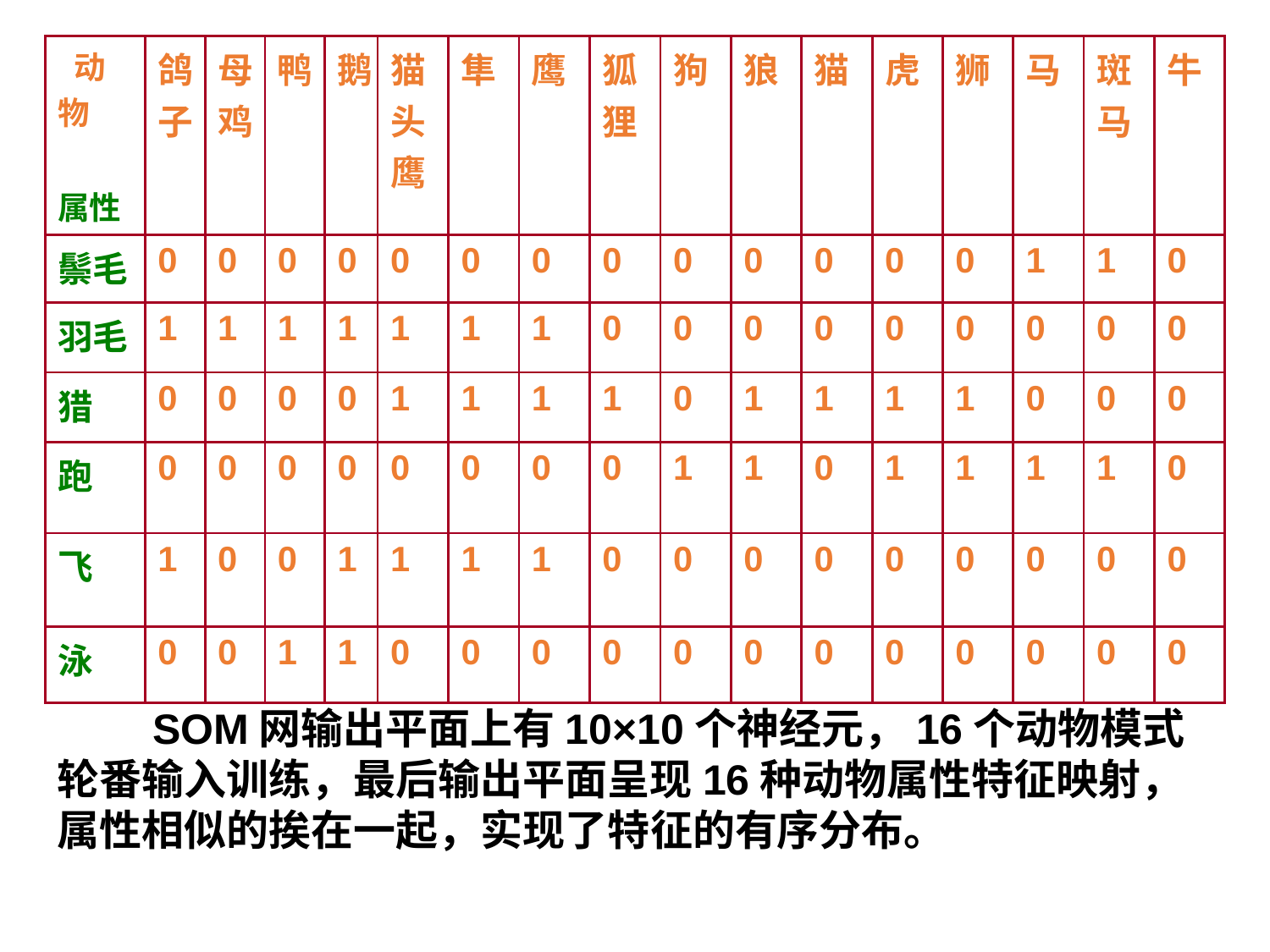

| 动物 属性 | 鸽子 | 母鸡 | 鸭 | 鹅 | 猫头鹰 | 隼 | 鹰 | 狐狸 | 狗 | 狼 | 猫 | 虎 | 狮 | 马 | 斑马 | 牛 |
| --- | --- | --- | --- | --- | --- | --- | --- | --- | --- | --- | --- | --- | --- | --- | --- | --- |
| 鬃毛 | 0 | 0 | 0 | 0 | 0 | 0 | 0 | 0 | 0 | 0 | 0 | 0 | 0 | 1 | 1 | 0 |
| 羽毛 | 1 | 1 | 1 | 1 | 1 | 1 | 1 | 0 | 0 | 0 | 0 | 0 | 0 | 0 | 0 | 0 |
| 猎 | 0 | 0 | 0 | 0 | 1 | 1 | 1 | 1 | 0 | 1 | 1 | 1 | 1 | 0 | 0 | 0 |
| 跑 | 0 | 0 | 0 | 0 | 0 | 0 | 0 | 0 | 1 | 1 | 0 | 1 | 1 | 1 | 1 | 0 |
| 飞 | 1 | 0 | 0 | 1 | 1 | 1 | 1 | 0 | 0 | 0 | 0 | 0 | 0 | 0 | 0 | 0 |
| 泳 | 0 | 0 | 1 | 1 | 0 | 0 | 0 | 0 | 0 | 0 | 0 | 0 | 0 | 0 | 0 | 0 |
        SOM网输出平面上有10×10个神经元，16个动物模式轮番输入训练，最后输出平面呈现16种动物属性特征映射，属性相似的挨在一起，实现了特征的有序分布。